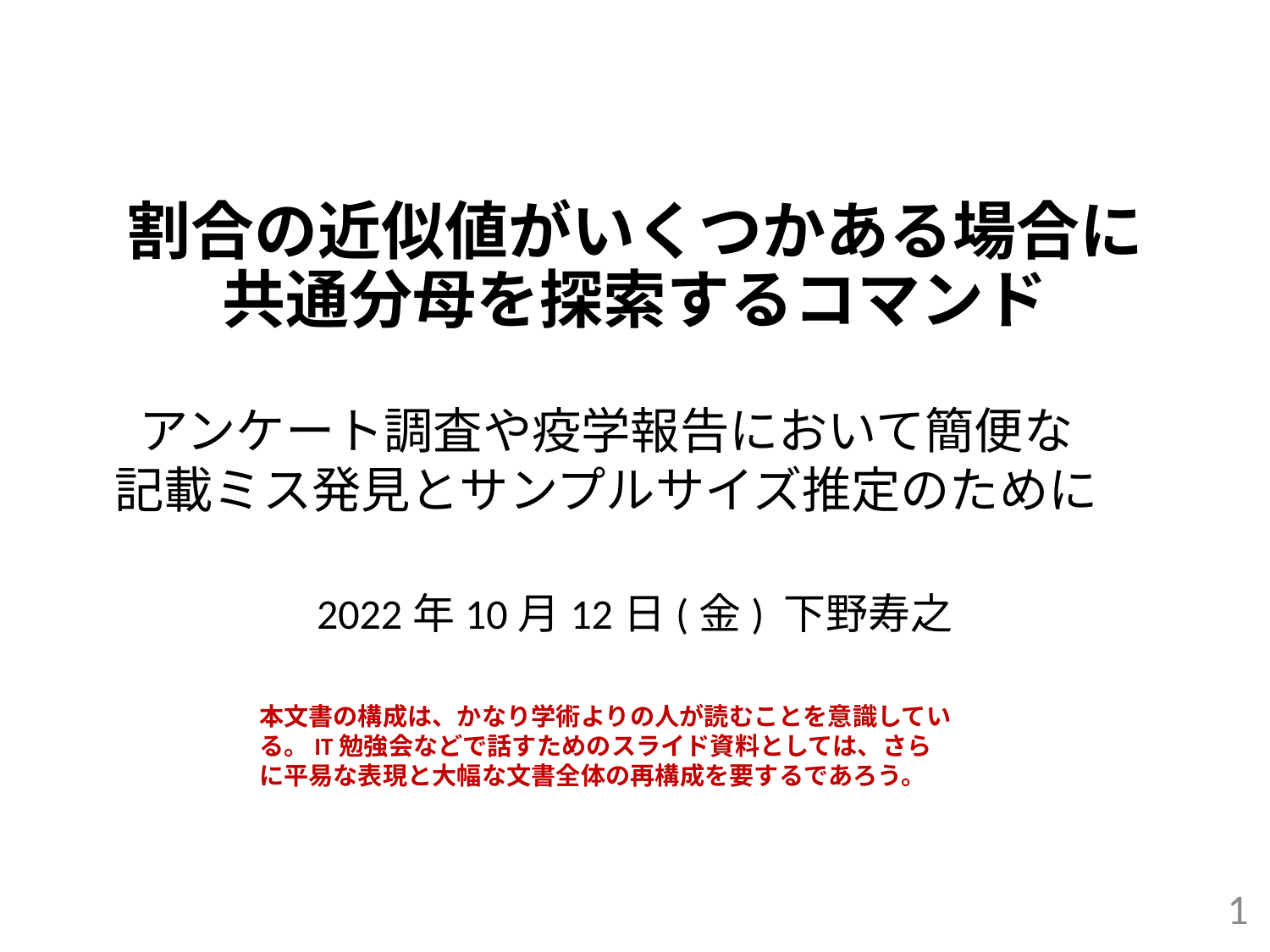

# 割合の近似値がいくつかある場合に 共通分母を探索するコマンド
アンケート調査や疫学報告において簡便な
記載ミス発見とサンプルサイズ推定のために
2022年10月12日(金) 下野寿之
本文書の構成は、かなり学術よりの人が読むことを意識している。IT勉強会などで話すためのスライド資料としては、さらに平易な表現と大幅な文書全体の再構成を要するであろう。
1